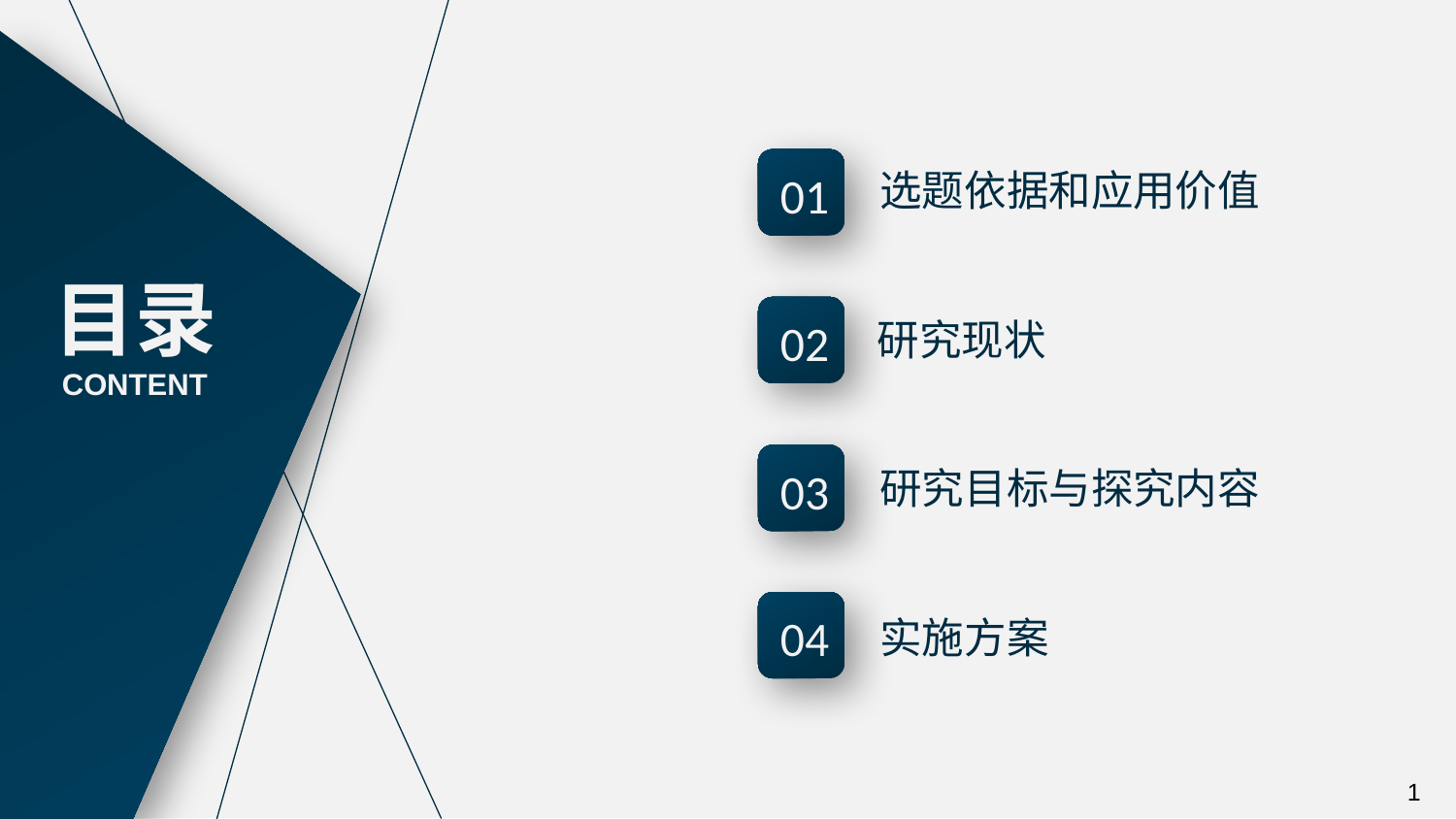

选题依据和应用价值
01
目录
CONTENT

研究现状
02

03
研究目标与探究内容

04
实施方案
1